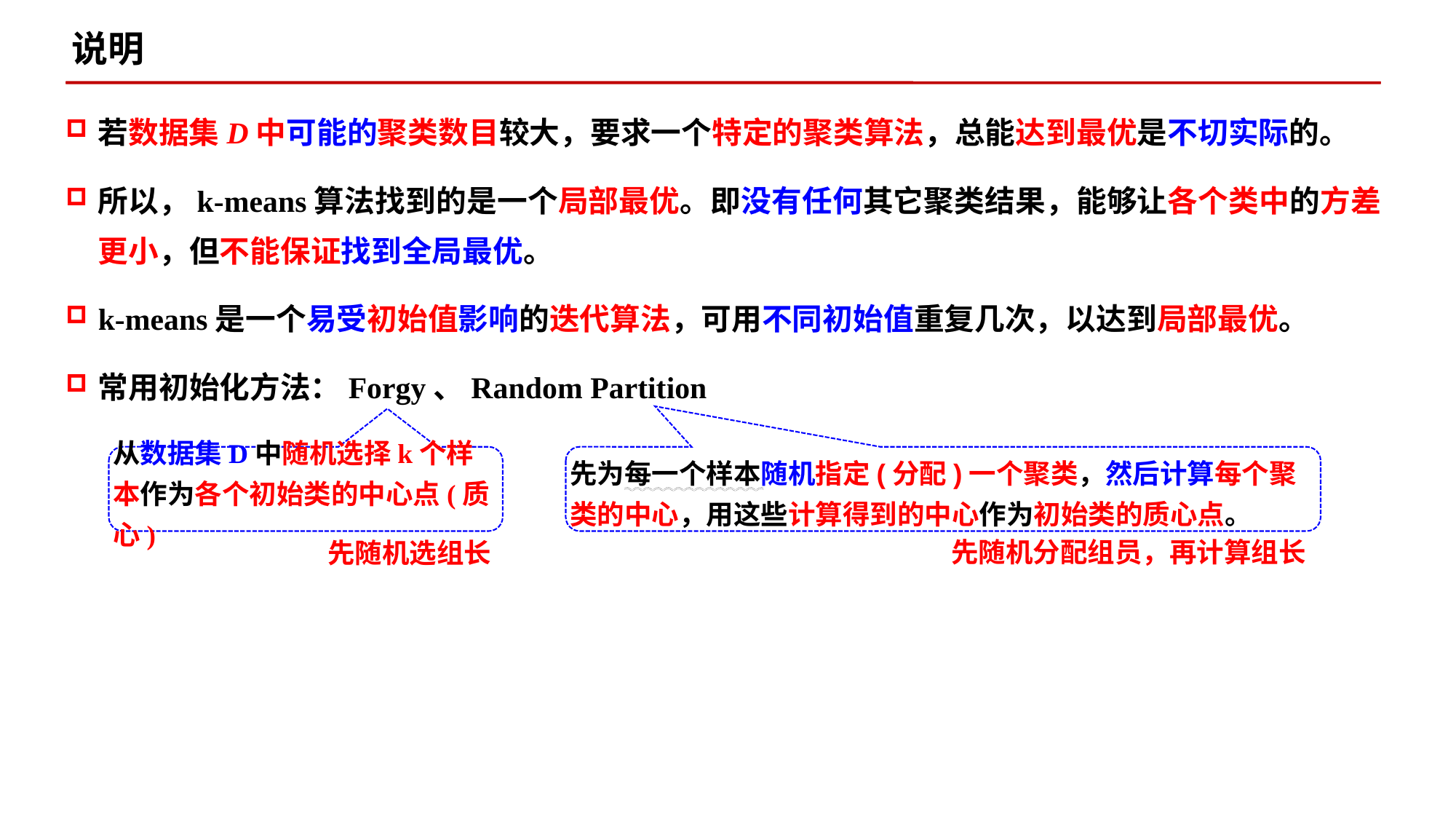

说明
若数据集D中可能的聚类数目较大，要求一个特定的聚类算法，总能达到最优是不切实际的。
所以，k-means算法找到的是一个局部最优。即没有任何其它聚类结果，能够让各个类中的方差更小，但不能保证找到全局最优。
k-means是一个易受初始值影响的迭代算法，可用不同初始值重复几次，以达到局部最优。
常用初始化方法：Forgy、Random Partition
从数据集D中随机选择k个样本作为各个初始类的中心点(质心)
先为每一个样本随机指定(分配)一个聚类，然后计算每个聚类的中心，用这些计算得到的中心作为初始类的质心点。
先随机分配组员，再计算组长
先随机选组长